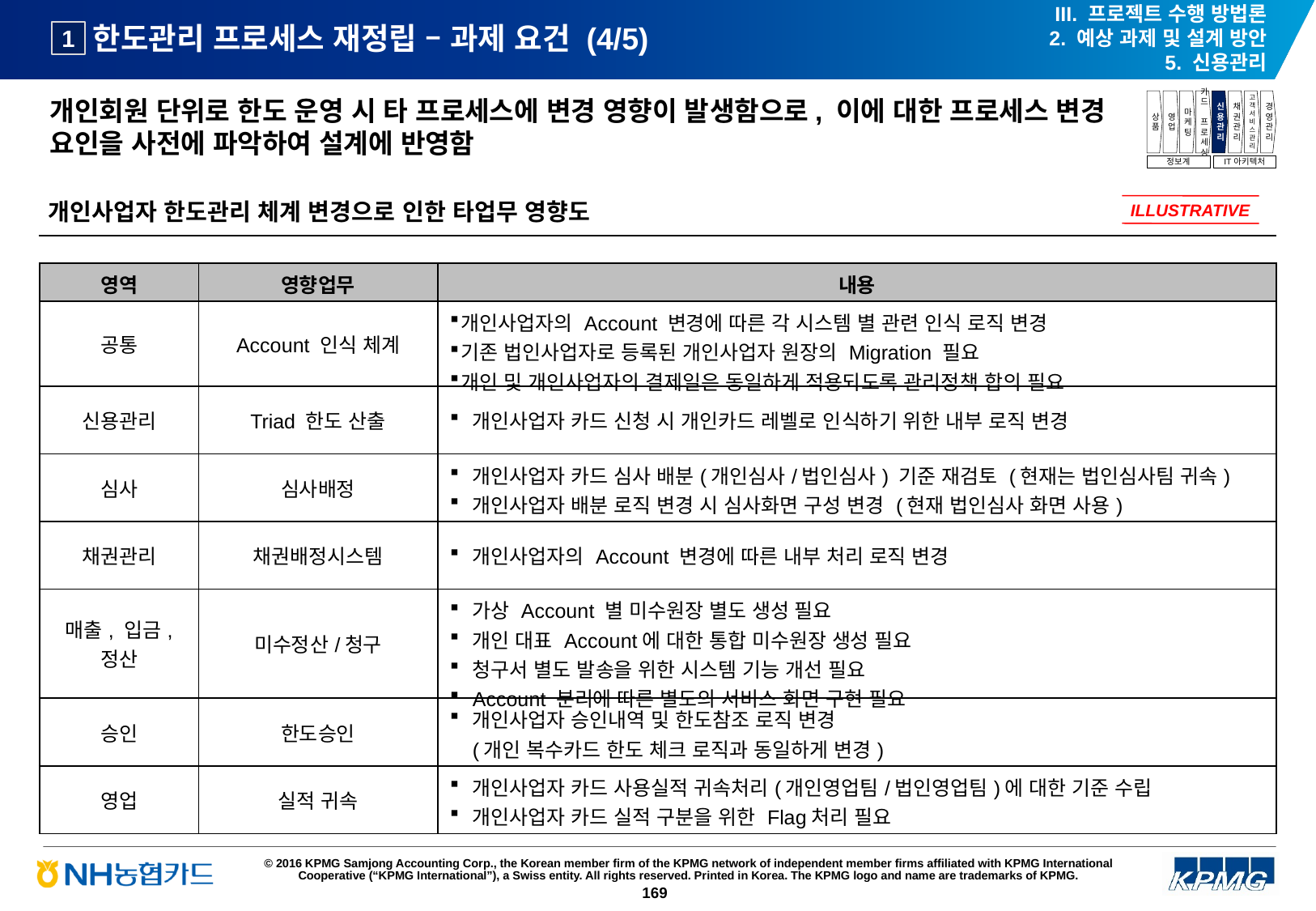

III. 프로젝트 수행 방법론
2. 예상 과제 및 설계 방안
5. 신용관리
# 한도관리 프로세스 재정립 – 과제 요건 (4/5)
1
개인회원 단위로 한도 운영 시 타 프로세스에 변경 영향이 발생함으로, 이에 대한 프로세스 변경 요인을 사전에 파악하여 설계에 반영함
상품
영업
마케팅
카드
프로세싱
신용관리
채권관리
고객서비스관리
경영관리
정보계
IT아키텍처
개인사업자 한도관리 체계 변경으로 인한 타업무 영향도
ILLUSTRATIVE
| 영역 | 영향업무 | 내용 |
| --- | --- | --- |
| 공통 | Account 인식 체계 | 개인사업자의 Account 변경에 따른 각 시스템 별 관련 인식 로직 변경 기존 법인사업자로 등록된 개인사업자 원장의 Migration 필요 개인 및 개인사업자의 결제일은 동일하게 적용되도록 관리정책 합의 필요 |
| 신용관리 | Triad 한도 산출 | 개인사업자 카드 신청 시 개인카드 레벨로 인식하기 위한 내부 로직 변경 |
| 심사 | 심사배정 | 개인사업자 카드 심사 배분(개인심사/법인심사) 기준 재검토 (현재는 법인심사팀 귀속) 개인사업자 배분 로직 변경 시 심사화면 구성 변경 (현재 법인심사 화면 사용) |
| 채권관리 | 채권배정시스템 | 개인사업자의 Account 변경에 따른 내부 처리 로직 변경 |
| 매출, 입금, 정산 | 미수정산/청구 | 가상 Account 별 미수원장 별도 생성 필요 개인 대표 Account에 대한 통합 미수원장 생성 필요 청구서 별도 발송을 위한 시스템 기능 개선 필요 Account 분리에 따른 별도의 서비스 화면 구현 필요 |
| 승인 | 한도승인 | 개인사업자 승인내역 및 한도참조 로직 변경 (개인 복수카드 한도 체크 로직과 동일하게 변경) |
| 영업 | 실적 귀속 | 개인사업자 카드 사용실적 귀속처리(개인영업팀/법인영업팀)에 대한 기준 수립 개인사업자 카드 실적 구분을 위한 Flag처리 필요 |